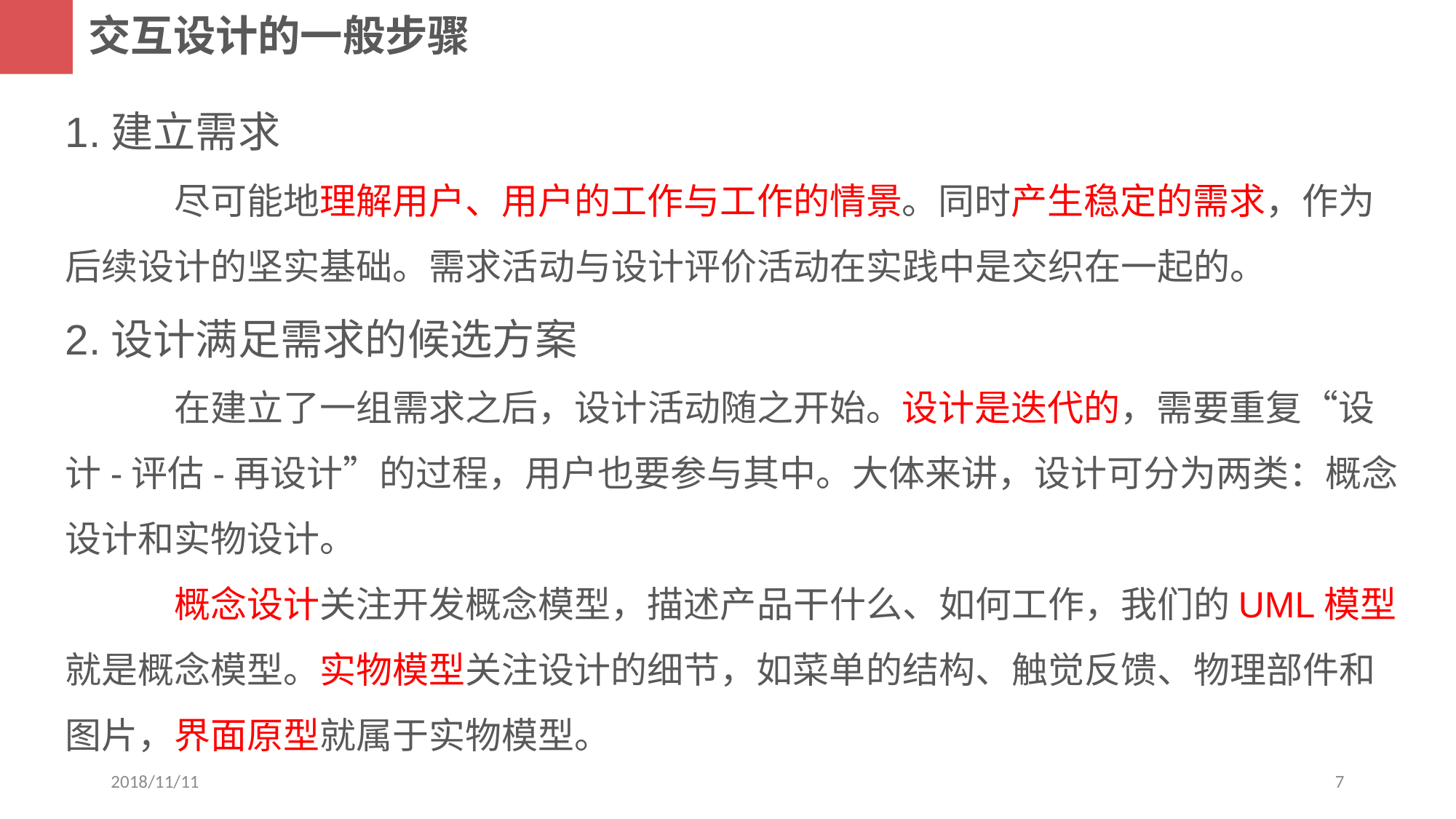

交互设计的一般步骤
1.建立需求
	尽可能地理解用户、用户的工作与工作的情景。同时产生稳定的需求，作为后续设计的坚实基础。需求活动与设计评价活动在实践中是交织在一起的。
2.设计满足需求的候选方案
	在建立了一组需求之后，设计活动随之开始。设计是迭代的，需要重复“设计-评估-再设计”的过程，用户也要参与其中。大体来讲，设计可分为两类：概念设计和实物设计。
	概念设计关注开发概念模型，描述产品干什么、如何工作，我们的UML模型就是概念模型。实物模型关注设计的细节，如菜单的结构、触觉反馈、物理部件和图片，界面原型就属于实物模型。
2018/11/11
7